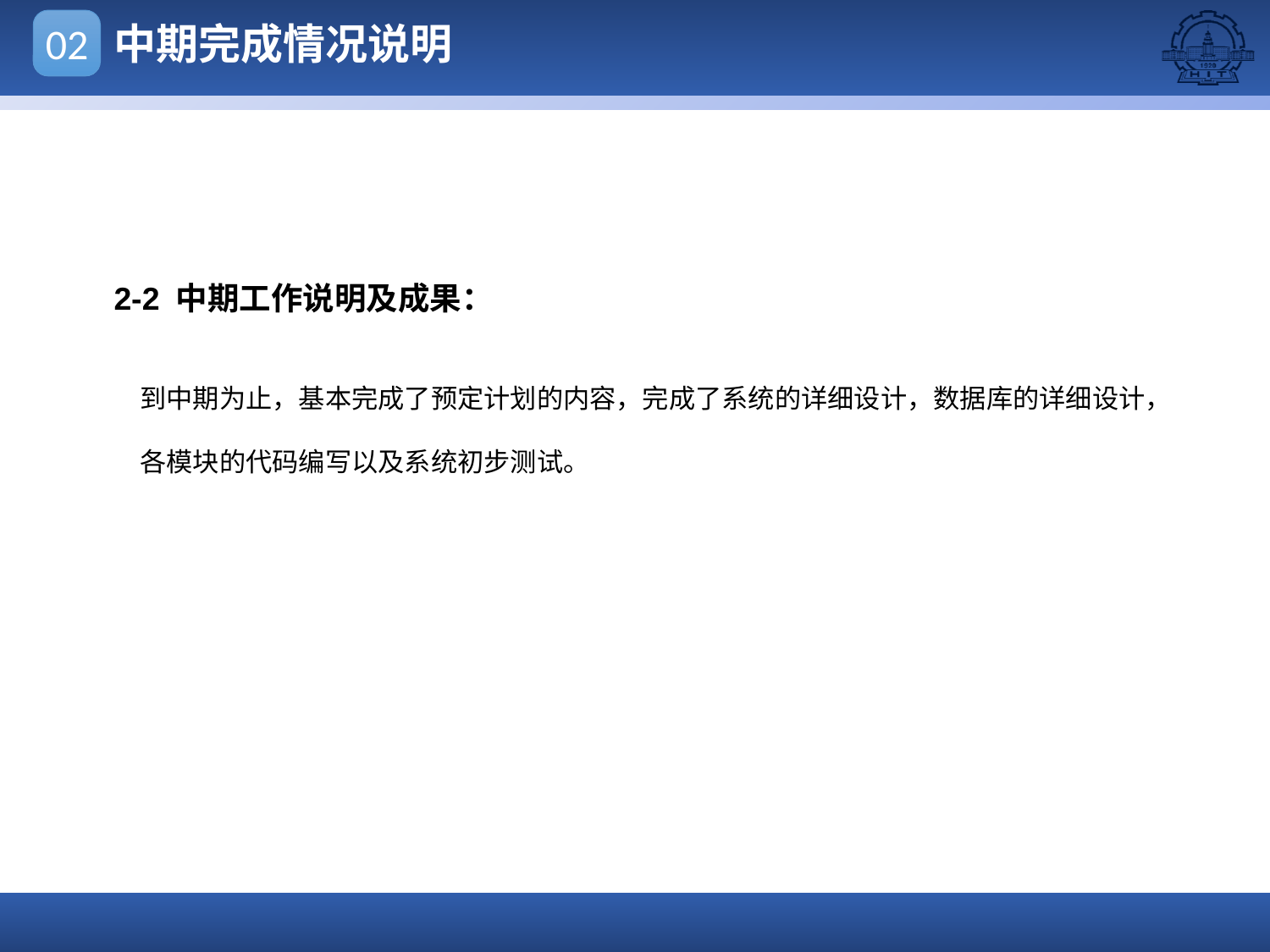

中期完成情况说明
02
2-2 中期工作说明及成果：
点击添加文本
到中期为止，基本完成了预定计划的内容，完成了系统的详细设计，数据库的详细设计，各模块的代码编写以及系统初步测试。
点击添加文本
点击添加文本
点击添加文本